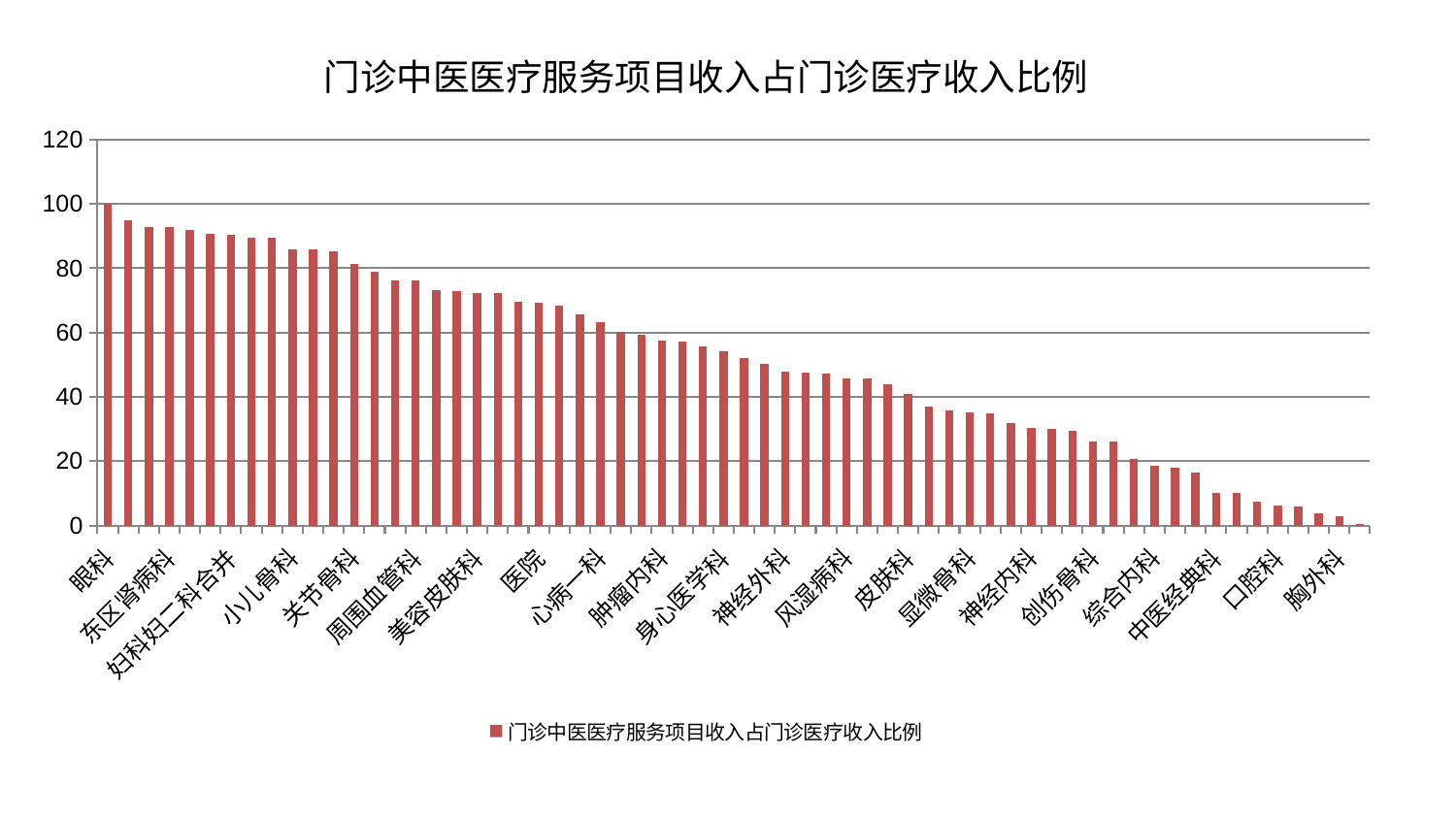

### Chart: 门诊中医医疗服务项目收入占门诊医疗收入比例

| Category | 门诊中医医疗服务项目收入占门诊医疗收入比例 |
|---|---|
| 眼科 | 100.0 |
| 普通外科 | 94.82142038116584 |
| 脾胃病科 | 92.85523686831742 |
| 东区肾病科 | 92.82758194583188 |
| 肝胆外科 | 91.86861273077793 |
| 骨科 | 90.58833208783179 |
| 妇科妇二科合并 | 90.47017628267665 |
| 脾胃科消化科合并 | 89.6344971544412 |
| 脊柱骨科 | 89.5839882419228 |
| 小儿骨科 | 85.751231921199 |
| 脑病二科 | 85.71861241771761 |
| 心血管内科 | 85.38760777016216 |
| 关节骨科 | 81.22007282030926 |
| 推拿科 | 78.89599499122635 |
| 东区重症医学科 | 76.3483874961279 |
| 周围血管科 | 76.22064093659642 |
| 心病三科 | 73.2076643143525 |
| 康复科 | 73.01469871339164 |
| 美容皮肤科 | 72.36659714549876 |
| 老年医学科 | 72.27004892241989 |
| 血液科 | 69.5229638185235 |
| 医院 | 69.15124256107808 |
| 男科 | 68.41916957492298 |
| 妇科 | 65.58160181265407 |
| 心病一科 | 63.346076685832806 |
| 肾脏内科 | 60.20595087512479 |
| 消化内科 | 59.31113367315358 |
| 肿瘤内科 | 57.51547623103961 |
| 儿科 | 57.23698414876929 |
| 脑病一科 | 55.66551019308291 |
| 身心医学科 | 54.3220792726397 |
| 中医外治中心 | 51.95272740735641 |
| 脑病三科 | 50.1572651941978 |
| 神经外科 | 47.7826298127767 |
| 肛肠科 | 47.63740655183816 |
| 妇二科 | 47.17834248554019 |
| 风湿病科 | 45.88539516136543 |
| 肾病科 | 45.70762106536766 |
| 产科 | 43.76336954007287 |
| 皮肤科 | 40.82137511464022 |
| 耳鼻喉科 | 36.81962657430712 |
| 小儿推拿科 | 35.676738694505346 |
| 显微骨科 | 35.16515327300844 |
| 西区重症医学科 | 34.83940775221198 |
| 微创骨科 | 31.717930750592927 |
| 神经内科 | 30.20944656087193 |
| 泌尿外科 | 30.167541016222586 |
| 针灸科 | 29.310706386862105 |
| 创伤骨科 | 26.138447615282463 |
| 肝病科 | 26.113524333355254 |
| 内分泌科 | 20.74559720175752 |
| 综合内科 | 18.426288470416335 |
| 心病四科 | 17.955254146225677 |
| 运动损伤骨科 | 16.476940101959215 |
| 中医经典科 | 10.201794362949126 |
| 呼吸内科 | 10.19700283975634 |
| 治未病中心 | 7.301174301721987 |
| 口腔科 | 6.205124775972112 |
| 重症医学科 | 5.846651971736348 |
| 乳腺甲状腺外科 | 3.656066059374739 |
| 胸外科 | 2.866326706246054 |
| 心病二科 | 0.5297518809004211 |
69